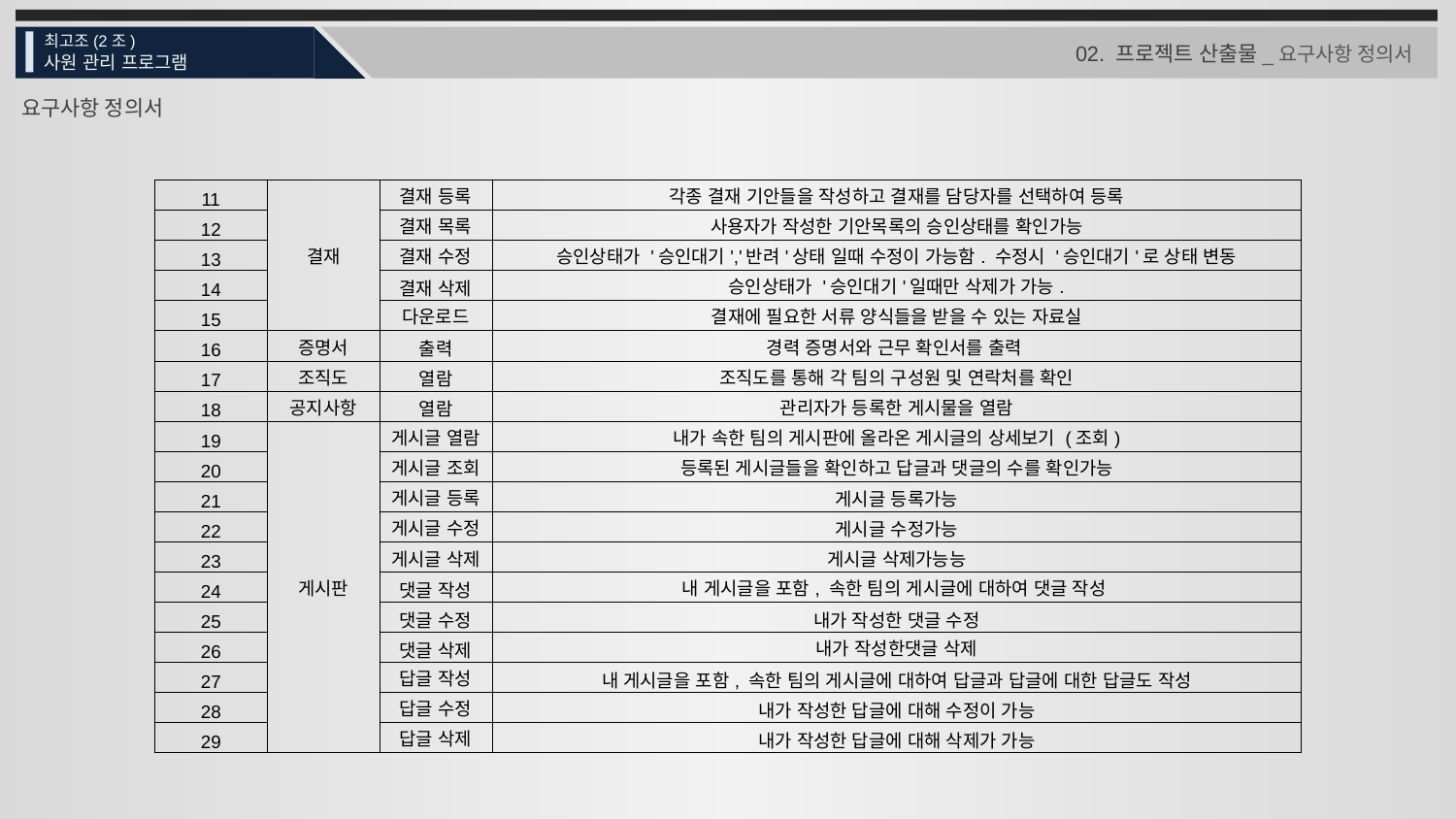

최고조(2조)

사원 관리 프로그램

02. 프로젝트 산출물_요구사항 정의서
요구사항 정의서
| 11 | 결재 | 결재 등록 | 각종 결재 기안들을 작성하고 결재를 담당자를 선택하여 등록 |
| --- | --- | --- | --- |
| 12 |  | 결재 목록 | 사용자가 작성한 기안목록의 승인상태를 확인가능 |
| 13 |  | 결재 수정 | 승인상태가 '승인대기','반려'상태 일때 수정이 가능함. 수정시 '승인대기'로 상태 변동 |
| 14 |  | 결재 삭제 | 승인상태가 '승인대기'일때만 삭제가 가능. |
| 15 |  | 다운로드 | 결재에 필요한 서류 양식들을 받을 수 있는 자료실 |
| 16 | 증명서 | 출력 | 경력 증명서와 근무 확인서를 출력 |
| 17 | 조직도 | 열람 | 조직도를 통해 각 팀의 구성원 및 연락처를 확인 |
| 18 | 공지사항 | 열람 | 관리자가 등록한 게시물을 열람 |
| 19 | 게시판 | 게시글 열람 | 내가 속한 팀의 게시판에 올라온 게시글의 상세보기 (조회) |
| 20 |  | 게시글 조회 | 등록된 게시글들을 확인하고 답글과 댓글의 수를 확인가능 |
| 21 |  | 게시글 등록 | 게시글 등록가능 |
| 22 |  | 게시글 수정 | 게시글 수정가능 |
| 23 |  | 게시글 삭제 | 게시글 삭제가능능 |
| 24 |  | 댓글 작성 | 내 게시글을 포함, 속한 팀의 게시글에 대하여 댓글 작성 |
| 25 |  | 댓글 수정 | 내가 작성한 댓글 수정 |
| 26 |  | 댓글 삭제 | 내가 작성한댓글 삭제 |
| 27 |  | 답글 작성 | 내 게시글을 포함, 속한 팀의 게시글에 대하여 답글과 답글에 대한 답글도 작성 |
| 28 |  | 답글 수정 | 내가 작성한 답글에 대해 수정이 가능 |
| 29 |  | 답글 삭제 | 내가 작성한 답글에 대해 삭제가 가능 |